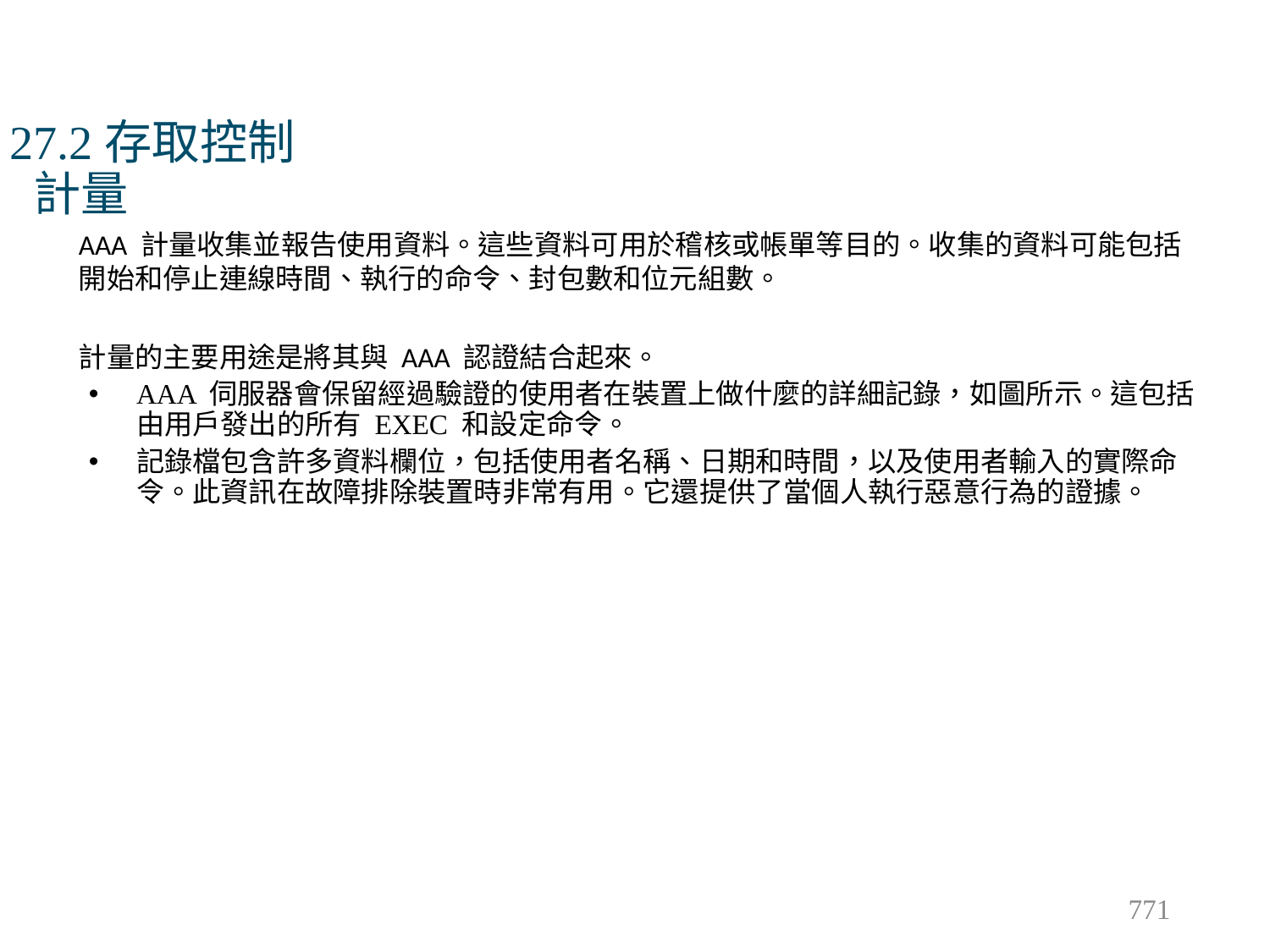

# 27.2存取控制 計量
AAA 計量收集並報告使用資料。這些資料可用於稽核或帳單等目的。收集的資料可能包括開始和停止連線時間、執行的命令、封包數和位元組數。

計量的主要用途是將其與 AAA 認證結合起來。
AAA 伺服器會保留經過驗證的使用者在裝置上做什麼的詳細記錄，如圖所示。這包括由用戶發出的所有 EXEC 和設定命令。
記錄檔包含許多資料欄位，包括使用者名稱、日期和時間，以及使用者輸入的實際命令。此資訊在故障排除裝置時非常有用。它還提供了當個人執行惡意行為的證據。

771